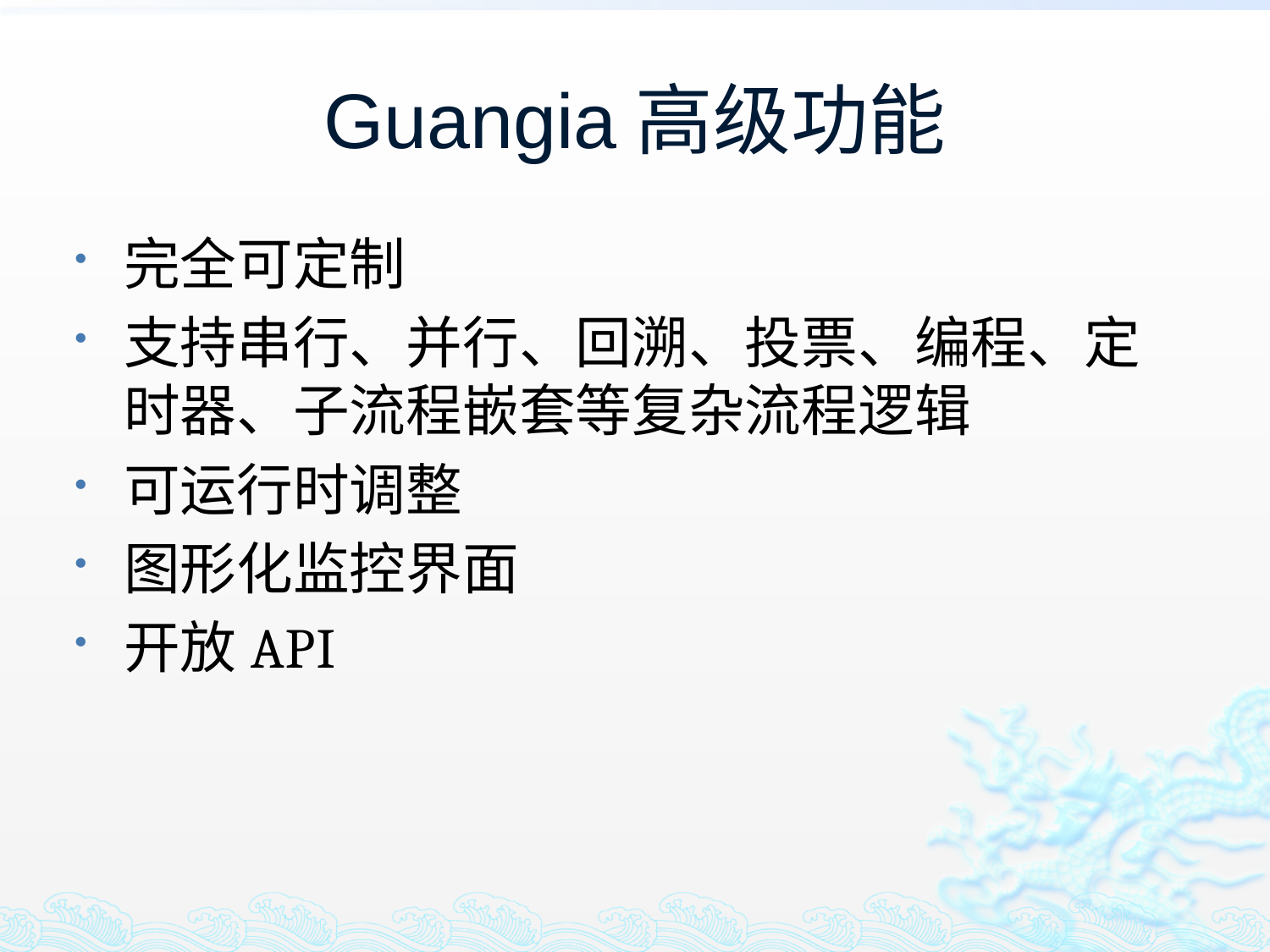

# Guangia高级功能
完全可定制
支持串行、并行、回溯、投票、编程、定时器、子流程嵌套等复杂流程逻辑
可运行时调整
图形化监控界面
开放API